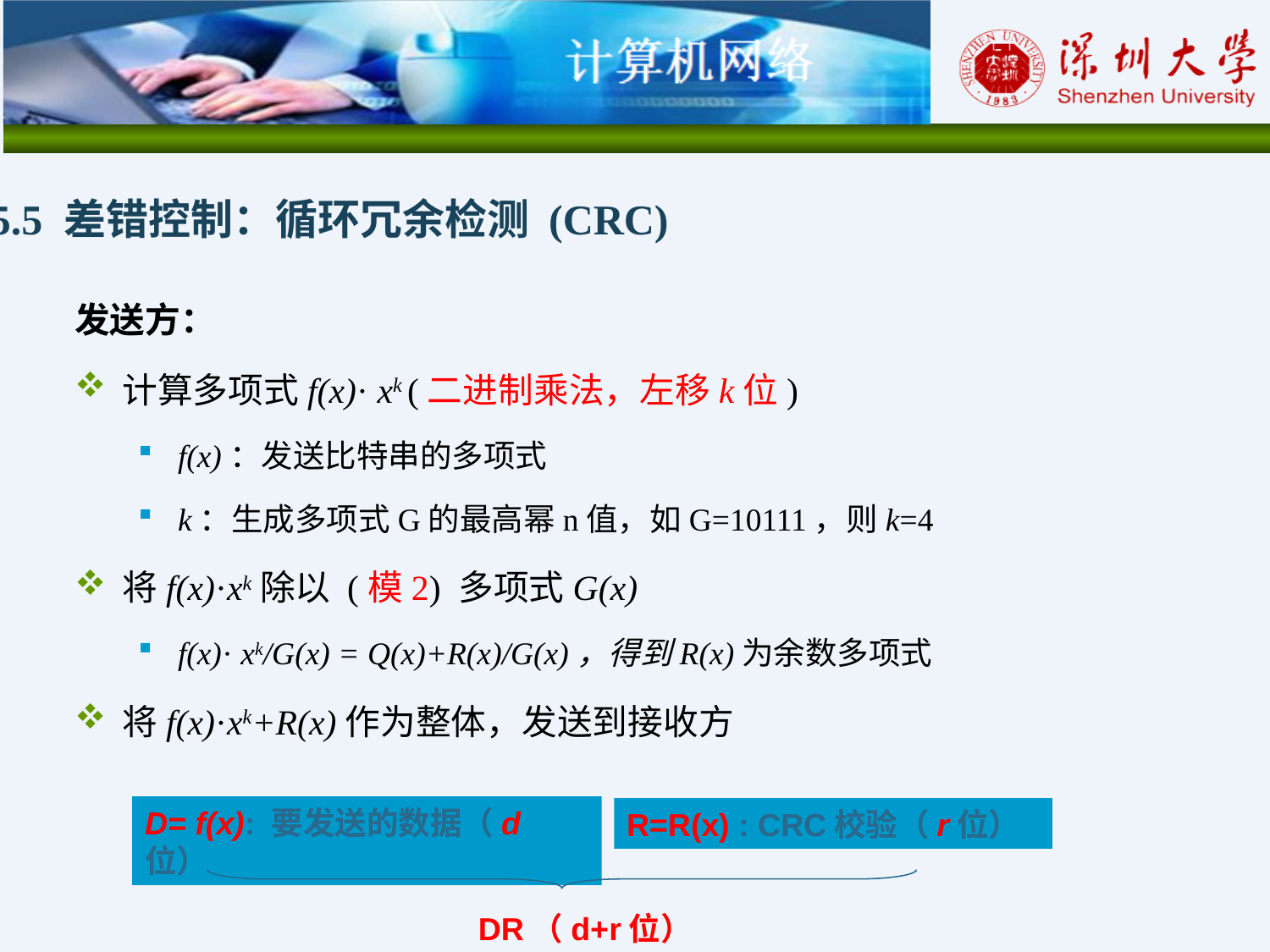

5.5 差错控制：循环冗余检测 (CRC)
发送方：
计算多项式f(x)· xk (二进制乘法，左移k位)
f(x)：发送比特串的多项式
k：生成多项式G的最高幂n值，如G=10111，则k=4
将f(x)·xk除以 (模2) 多项式G(x)
f(x)· xk/G(x) = Q(x)+R(x)/G(x)，得到R(x)为余数多项式
将f(x)·xk+R(x)作为整体，发送到接收方

D= f(x): 要发送的数据（d位）
R=R(x) : CRC校验（r位）
DR（d+r位）